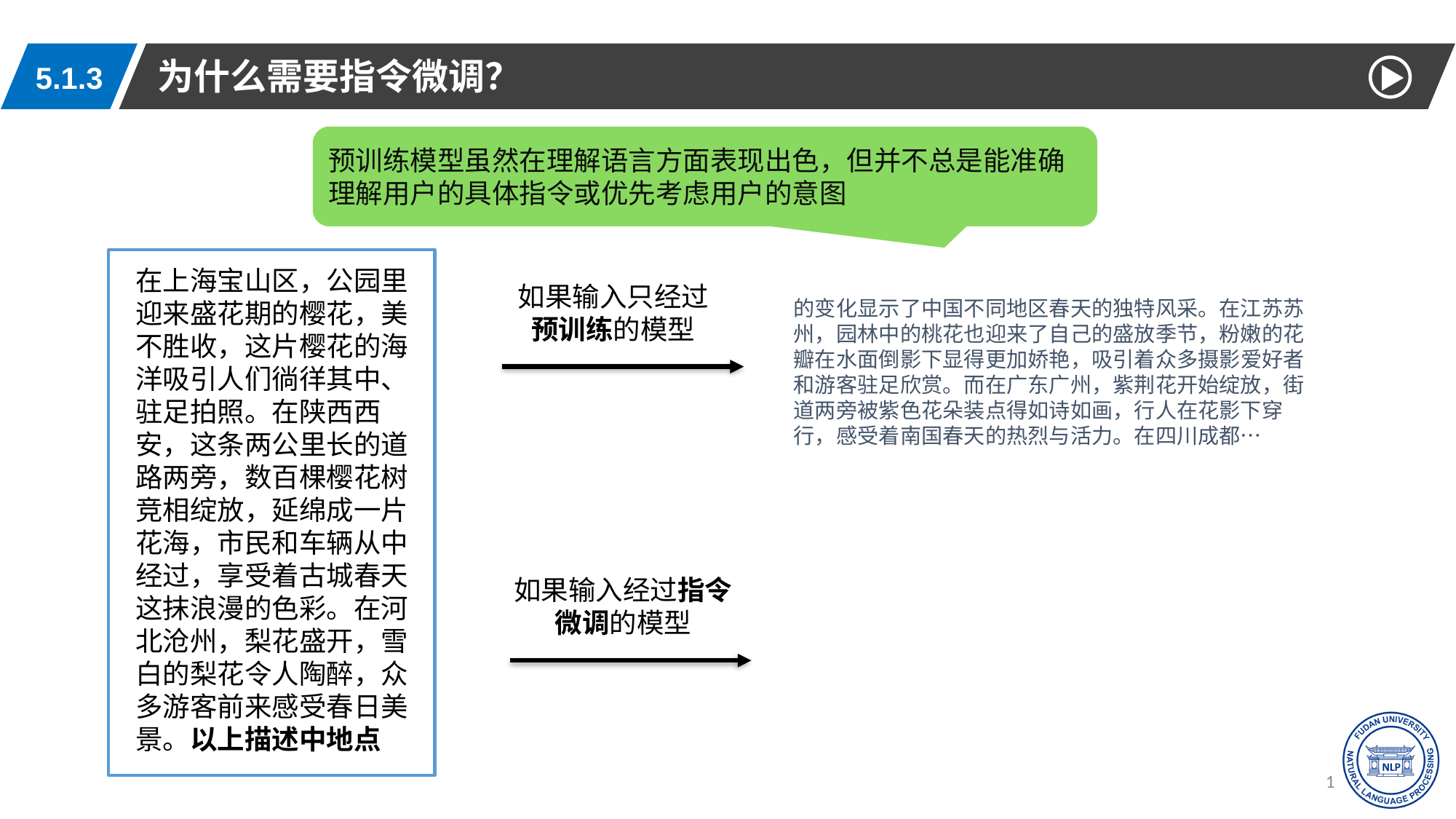

为什么需要指令微调？
5.1.3

预训练模型虽然在理解语言方面表现出色，但并不总是能准确理解用户的具体指令或优先考虑用户的意图

在上海宝山区，公园里迎来盛花期的樱花，美不胜收，这片樱花的海洋吸引人们徜徉其中、驻足拍照。在陕西西安，这条两公里长的道路两旁，数百棵樱花树竞相绽放，延绵成一片花海，市民和车辆从中经过，享受着古城春天这抹浪漫的色彩。在河北沧州，梨花盛开，雪白的梨花令人陶醉，众多游客前来感受春日美景。以上描述中地点
如果输入只经过预训练的模型
的变化显示了中国不同地区春天的独特风采。在江苏苏州，园林中的桃花也迎来了自己的盛放季节，粉嫩的花瓣在水面倒影下显得更加娇艳，吸引着众多摄影爱好者和游客驻足欣赏。而在广东广州，紫荆花开始绽放，街道两旁被紫色花朵装点得如诗如画，行人在花影下穿行，感受着南国春天的热烈与活力。在四川成都…
如果输入经过指令微调的模型
15